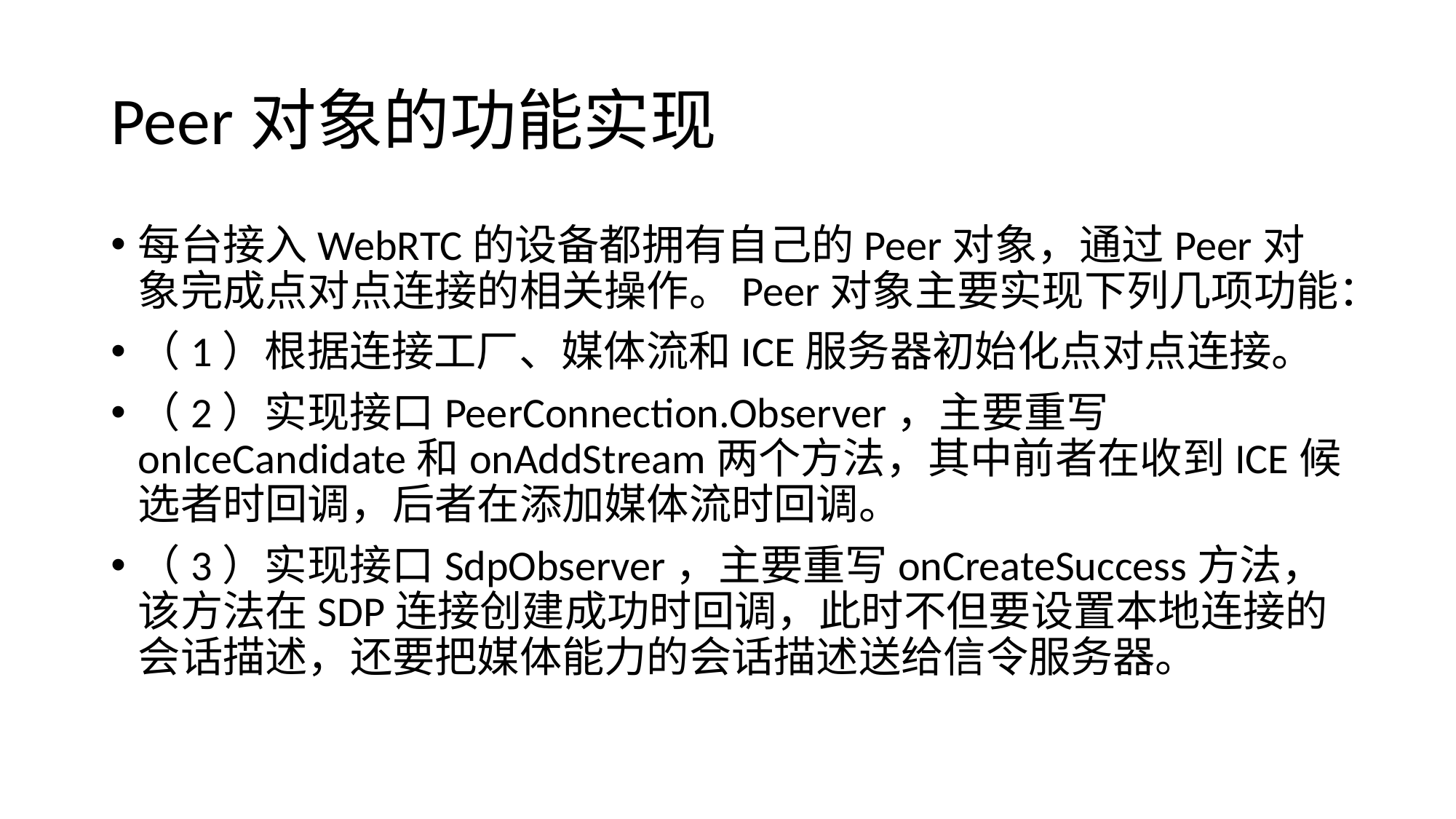

# Peer对象的功能实现
每台接入WebRTC的设备都拥有自己的Peer对象，通过Peer对象完成点对点连接的相关操作。Peer对象主要实现下列几项功能：
（1）根据连接工厂、媒体流和ICE服务器初始化点对点连接。
（2）实现接口PeerConnection.Observer，主要重写onIceCandidate和onAddStream两个方法，其中前者在收到ICE候选者时回调，后者在添加媒体流时回调。
（3）实现接口SdpObserver，主要重写onCreateSuccess方法，该方法在SDP连接创建成功时回调，此时不但要设置本地连接的会话描述，还要把媒体能力的会话描述送给信令服务器。